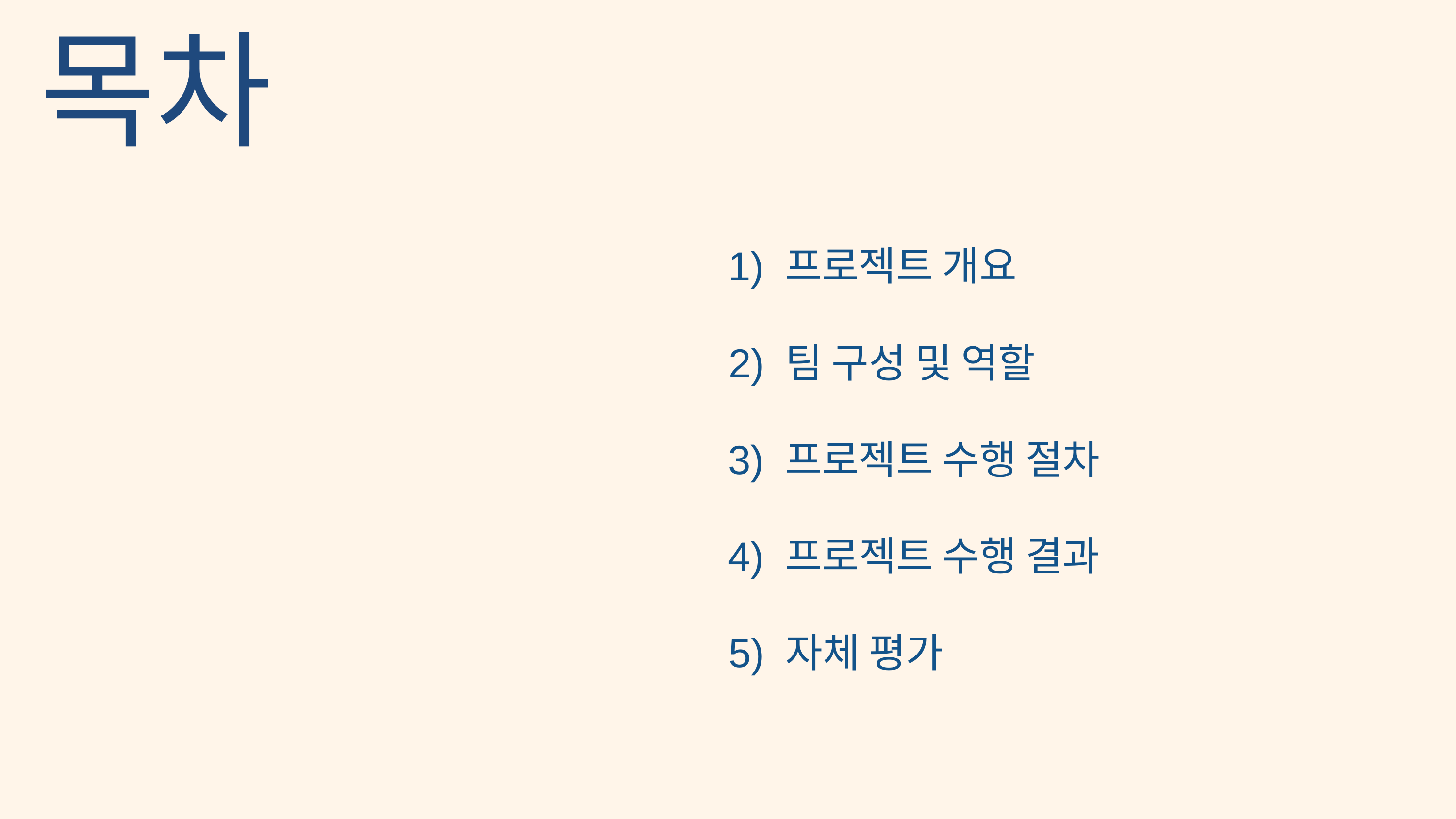

목차
1) 프로젝트 개요
2) 팀 구성 및 역할
3) 프로젝트 수행 절차
4) 프로젝트 수행 결과
5) 자체 평가